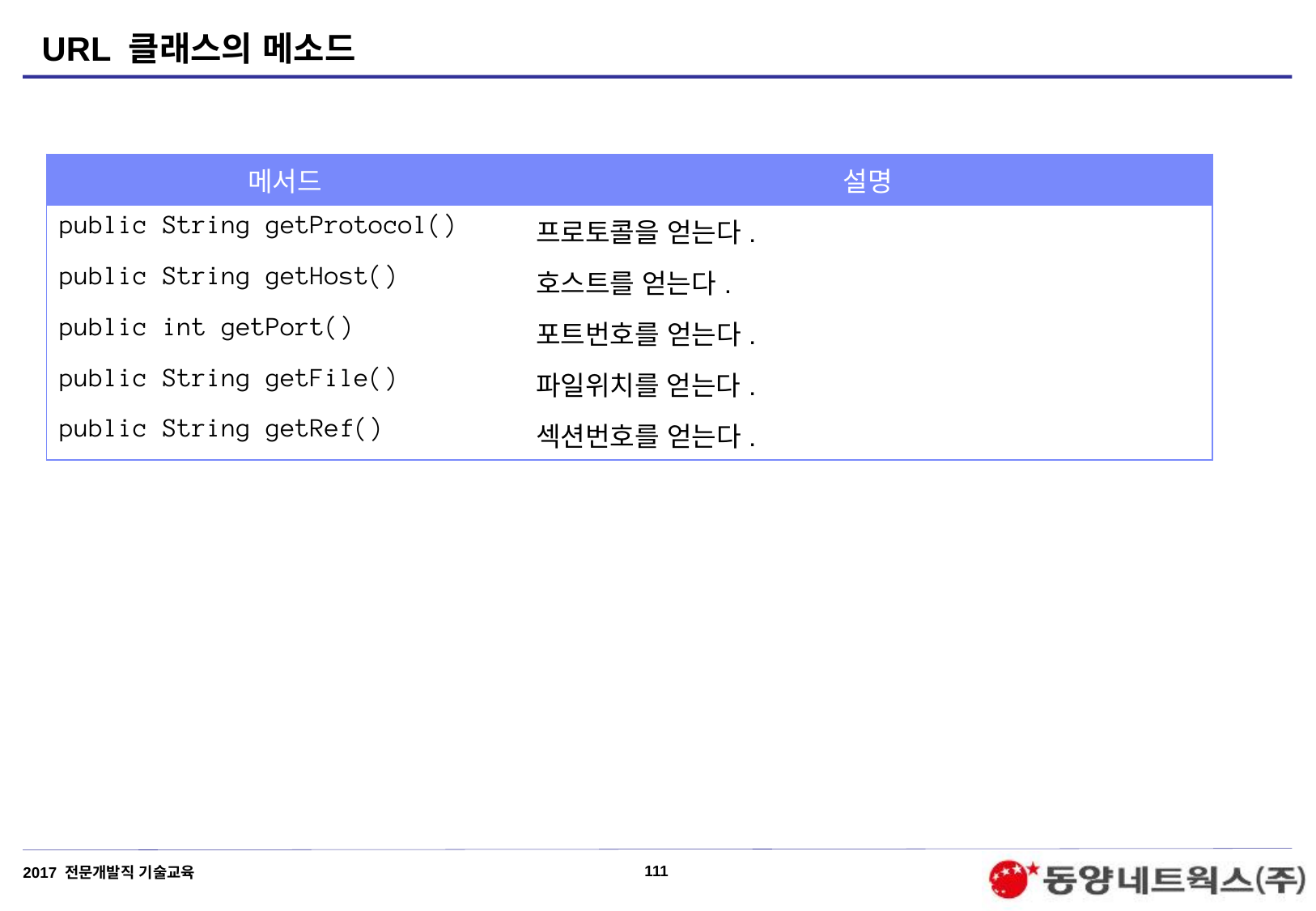

# URL 클래스의 메소드
| 메서드 | 설명 |
| --- | --- |
| public String getProtocol() | 프로토콜을 얻는다. |
| public String getHost() | 호스트를 얻는다. |
| public int getPort() | 포트번호를 얻는다. |
| public String getFile() | 파일위치를 얻는다. |
| public String getRef() | 섹션번호를 얻는다. |